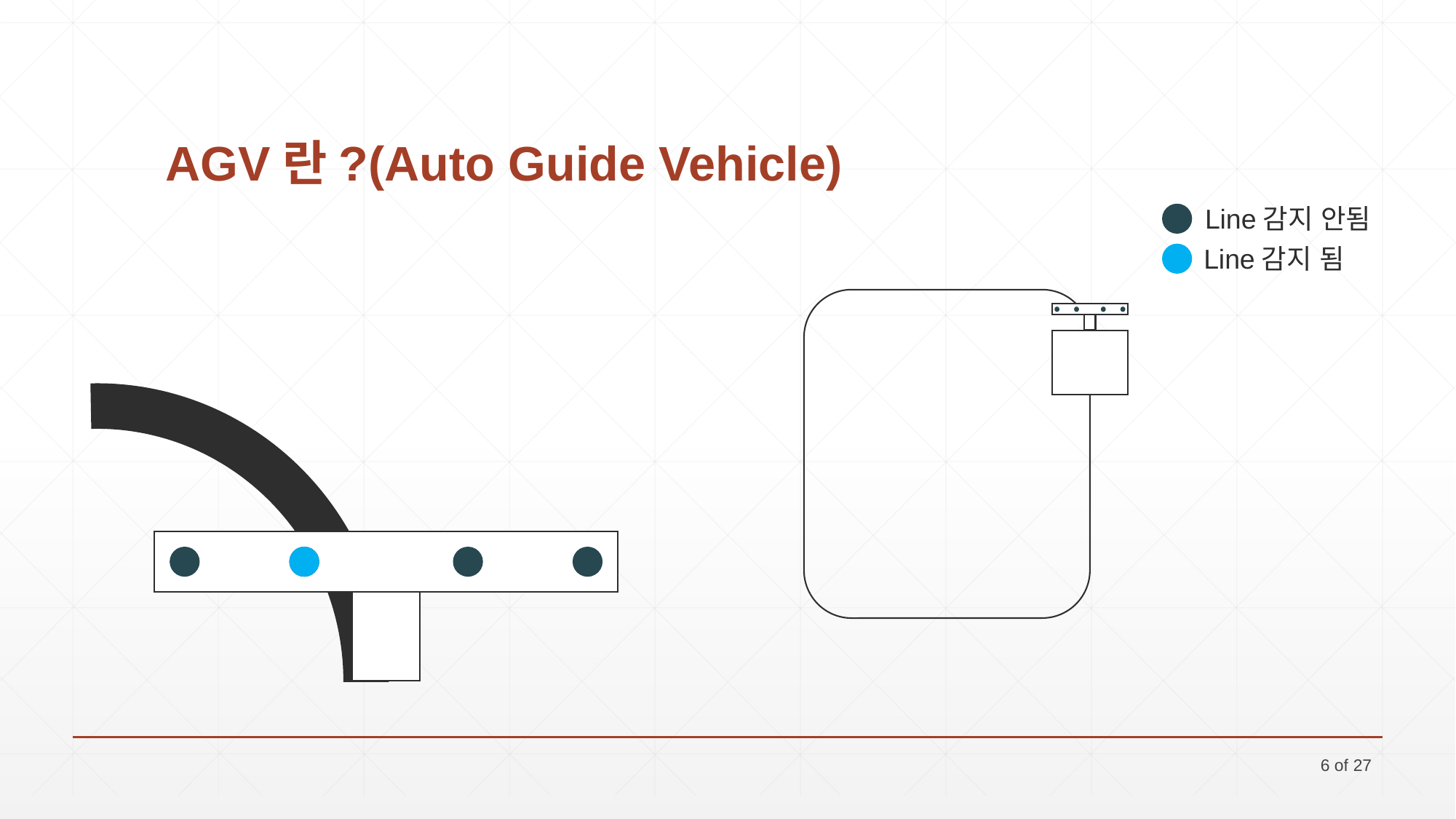

# AGV란?(Auto Guide Vehicle)
Line감지 안됨

Line감지 됨

6 of 27